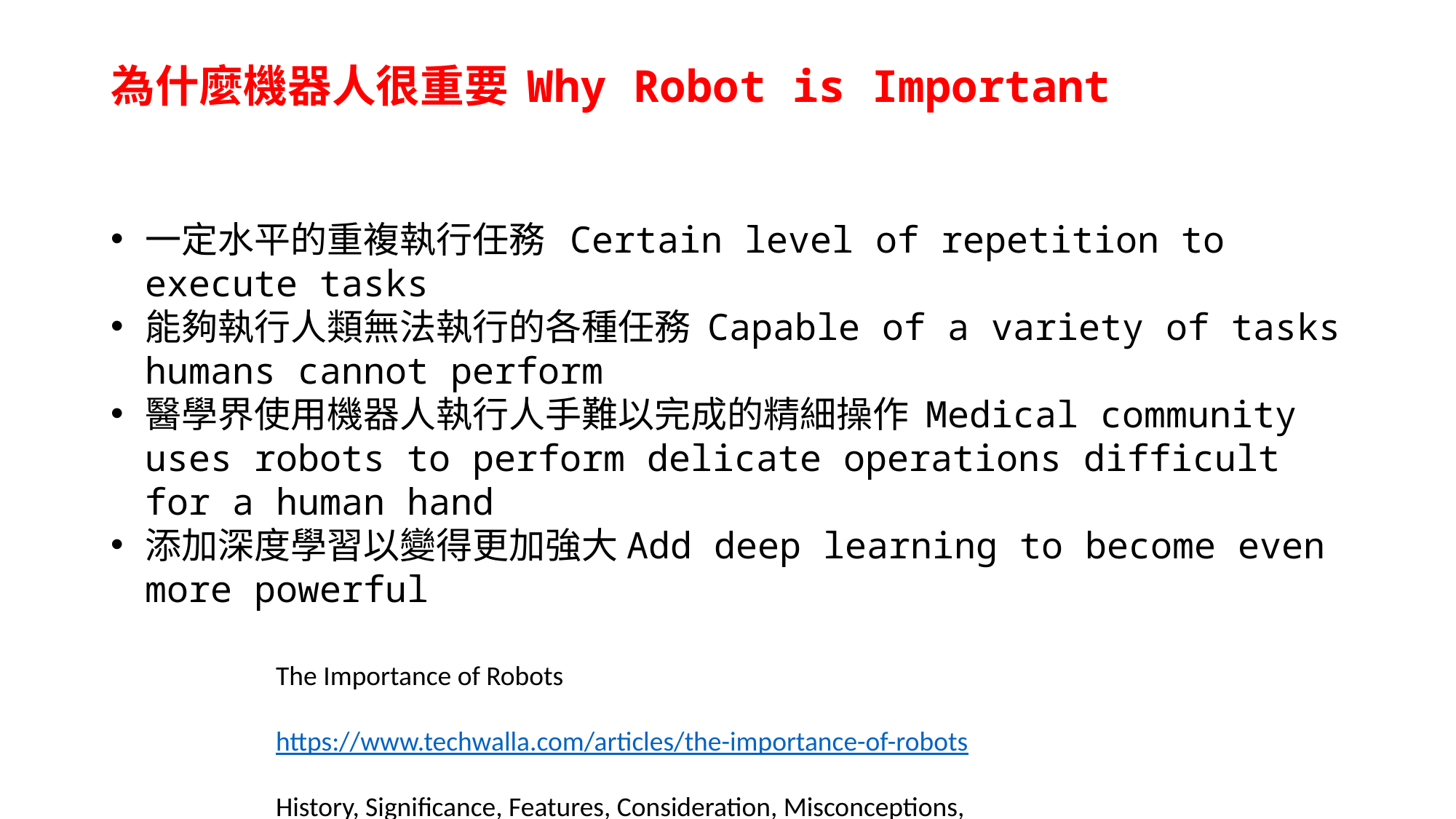

# 為什麼機器人很重要 Why Robot is Important
一定水平的重複執行任務  Certain level of repetition to execute tasks
能夠執行人類無法執行的各種任務 Capable of a variety of tasks humans cannot perform
醫學界使用機器人執行人手難以完成的精細操作 Medical community uses robots to perform delicate operations difficult for a human hand
添加深度學習以變得更加強大Add deep learning to become even more powerful
The Importance of Robots

https://www.techwalla.com/articles/the-importance-of-robots

History, Significance, Features, Consideration, Misconceptions,